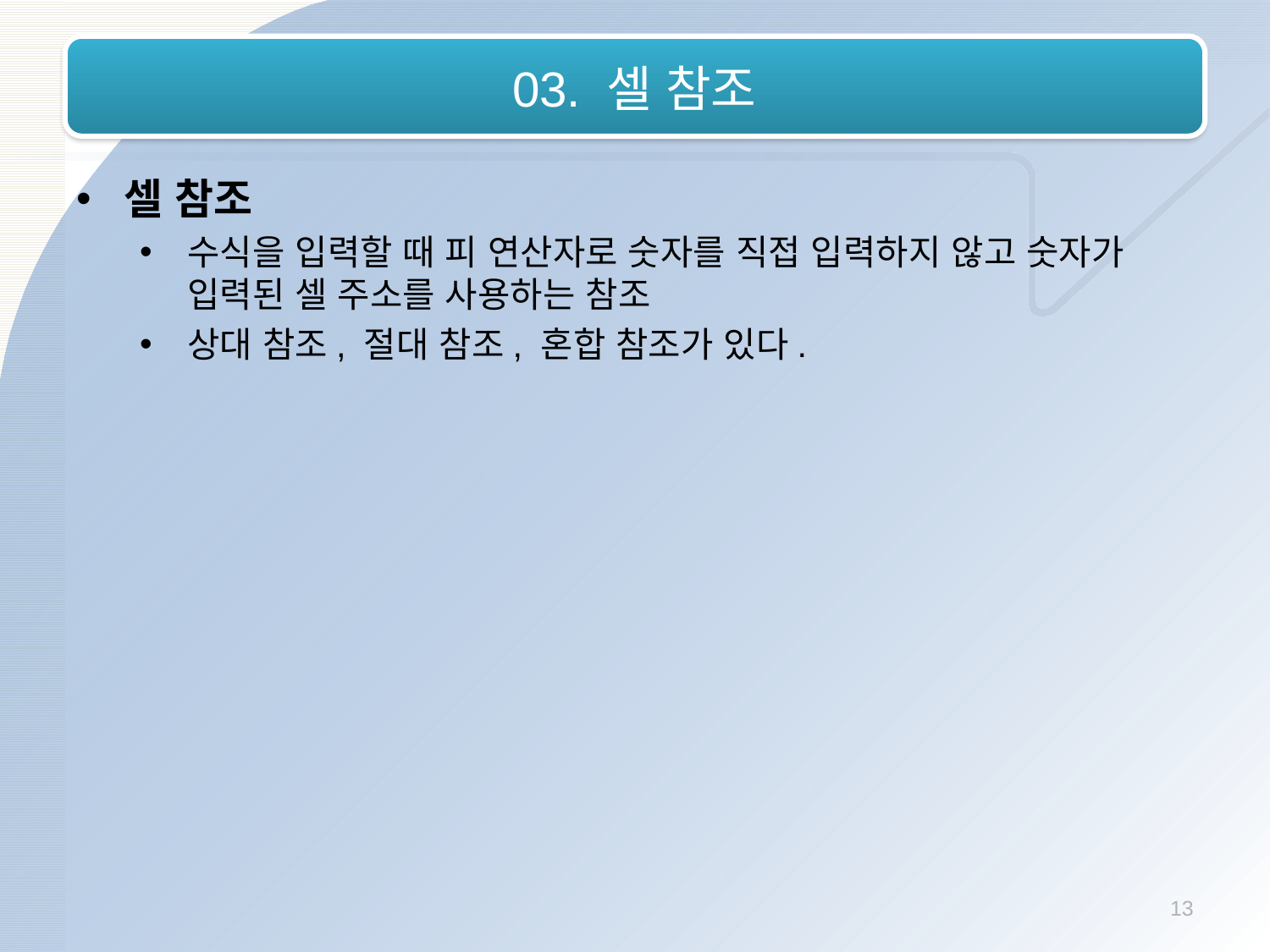

# 03. 셀 참조
셀 참조
수식을 입력할 때 피 연산자로 숫자를 직접 입력하지 않고 숫자가 입력된 셀 주소를 사용하는 참조
상대 참조, 절대 참조, 혼합 참조가 있다.
13